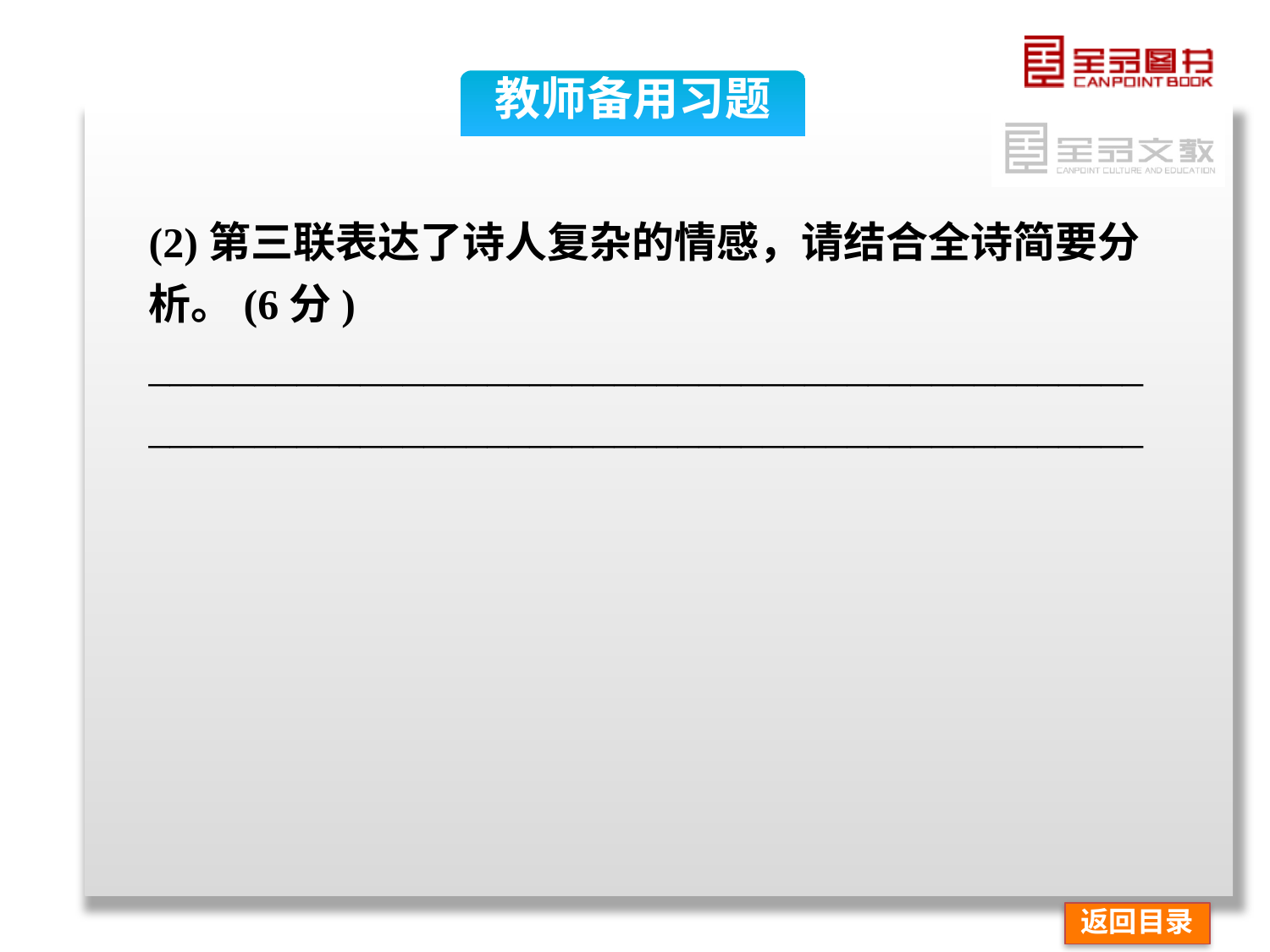

教师备用习题
(2)第三联表达了诗人复杂的情感，请结合全诗简要分
析。(6分)
_______________________________________________
_______________________________________________
返回目录